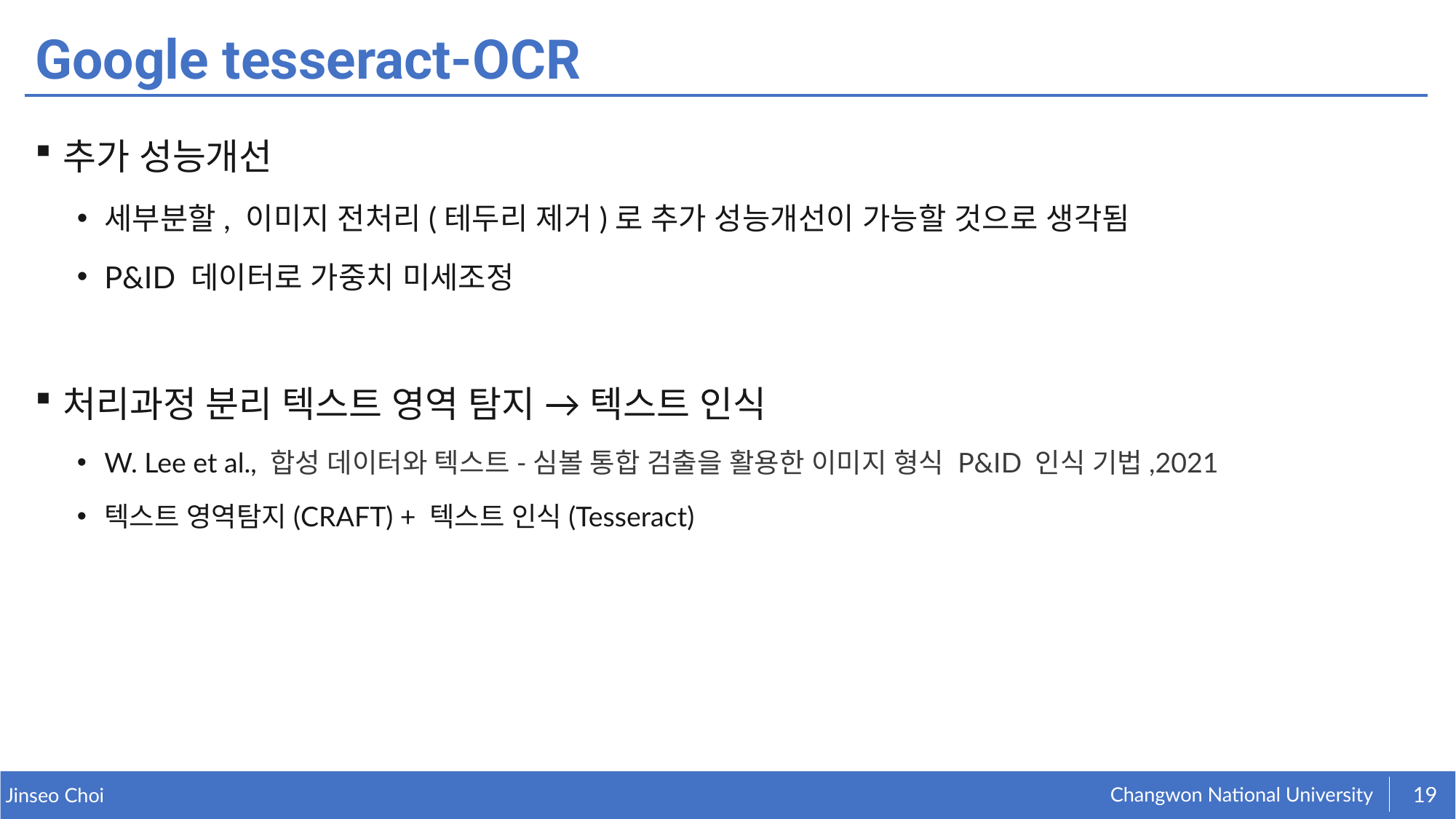

# Google tesseract-OCR
추가 성능개선
세부분할, 이미지 전처리(테두리 제거)로 추가 성능개선이 가능할 것으로 생각됨
P&ID 데이터로 가중치 미세조정

처리과정 분리 텍스트 영역 탐지 → 텍스트 인식
W. Lee et al., 합성 데이터와 텍스트-심볼 통합 검출을 활용한 이미지 형식 P&ID 인식 기법,2021
텍스트 영역탐지(CRAFT) + 텍스트 인식(Tesseract)
19